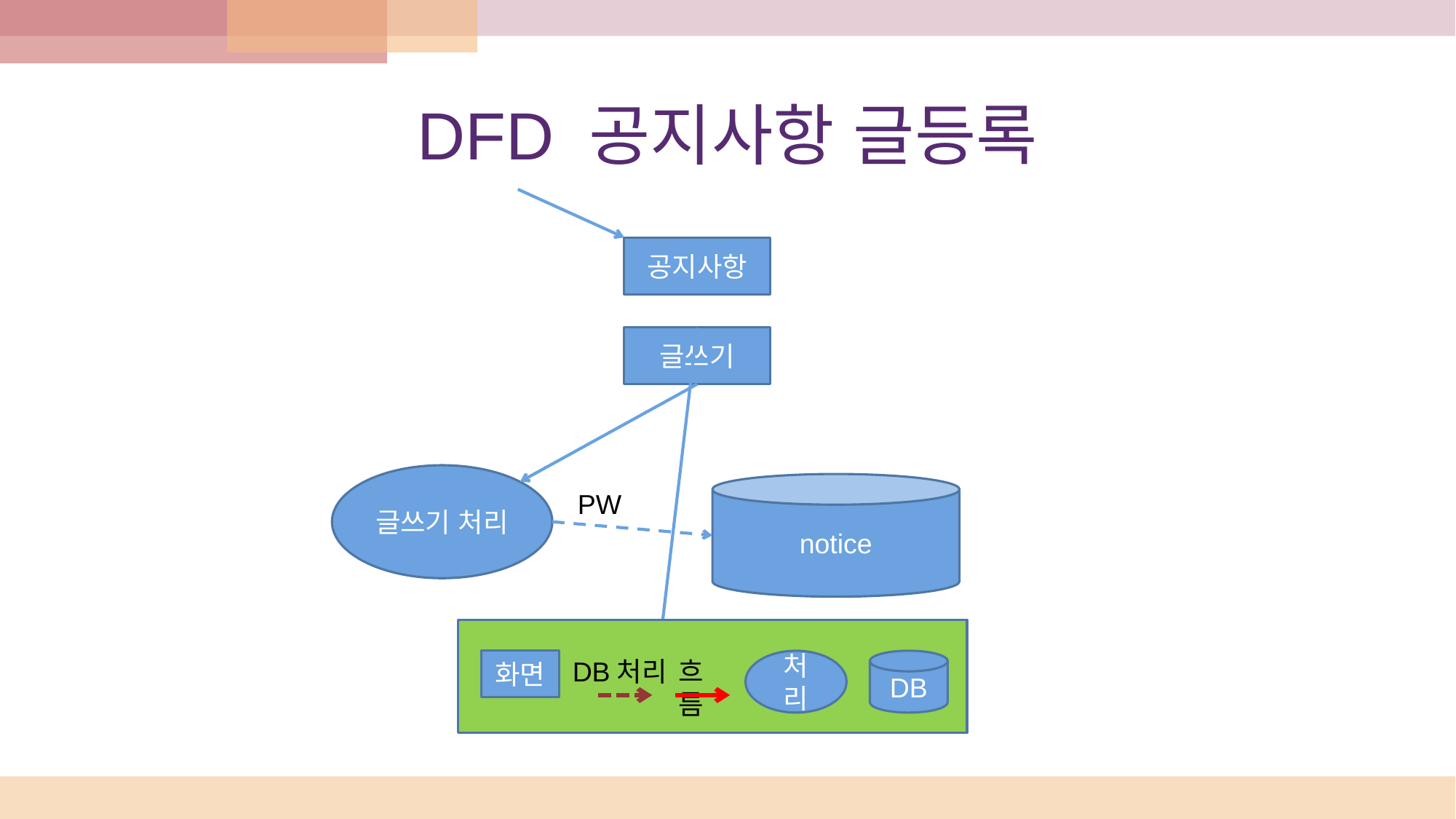

# DFD 공지사항 글등록
공지사항
글쓰기
글쓰기 처리
notice
PW

DB처리
흐름
화면
처리
DB